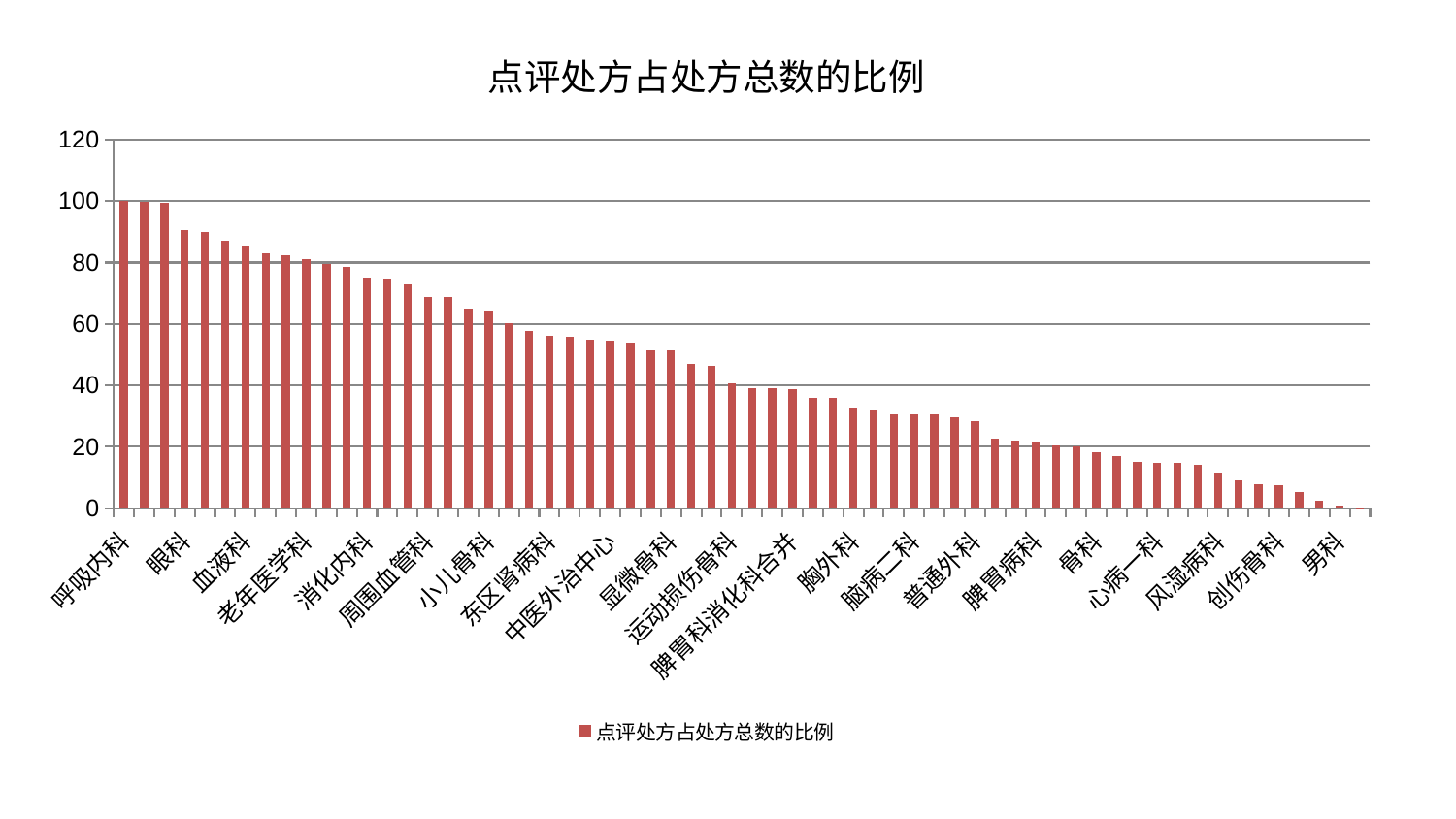

### Chart: 点评处方占处方总数的比例

| Category | 点评处方占处方总数的比例 |
|---|---|
| 呼吸内科 | 100.0 |
| 心血管内科 | 99.82531675456651 |
| 西区重症医学科 | 99.32914897516117 |
| 眼科 | 90.72218806328236 |
| 美容皮肤科 | 90.11072494151627 |
| 肿瘤内科 | 87.13190654917052 |
| 血液科 | 85.2809801351319 |
| 神经外科 | 83.15178565858763 |
| 东区重症医学科 | 82.26638287905666 |
| 老年医学科 | 81.2484868198005 |
| 神经内科 | 79.666332256862 |
| 产科 | 78.57577526593747 |
| 消化内科 | 75.20414178584298 |
| 耳鼻喉科 | 74.50441764623552 |
| 内分泌科 | 72.80808031598602 |
| 周围血管科 | 68.85670537874012 |
| 肛肠科 | 68.6852645332783 |
| 综合内科 | 65.03740582733558 |
| 小儿骨科 | 64.33874875656485 |
| 中医经典科 | 60.30590204854076 |
| 重症医学科 | 57.703247504617735 |
| 东区肾病科 | 56.09632833231369 |
| 泌尿外科 | 55.930849817859524 |
| 康复科 | 54.8508832162335 |
| 中医外治中心 | 54.47648069722305 |
| 儿科 | 53.96598846317868 |
| 脊柱骨科 | 51.497916636080625 |
| 显微骨科 | 51.31212076539687 |
| 关节骨科 | 47.00833792517553 |
| 心病四科 | 46.25560936992006 |
| 运动损伤骨科 | 40.64980463079149 |
| 治未病中心 | 39.177900025957136 |
| 小儿推拿科 | 38.983700107955976 |
| 脾胃科消化科合并 | 38.692372941671636 |
| 肝病科 | 36.0767949963796 |
| 乳腺甲状腺外科 | 35.86021553489059 |
| 胸外科 | 32.912149820485475 |
| 针灸科 | 31.837320295949212 |
| 身心医学科 | 30.602778826395927 |
| 脑病二科 | 30.495516970993112 |
| 妇科 | 30.439017233518463 |
| 心病三科 | 29.7354270995191 |
| 普通外科 | 28.268676473307647 |
| 脑病三科 | 22.80476209304592 |
| 微创骨科 | 22.155073108154443 |
| 脾胃病科 | 21.38982855285943 |
| 妇二科 | 20.435929271132988 |
| 推拿科 | 20.13611701123609 |
| 骨科 | 18.35544628007851 |
| 心病二科 | 17.00292591867368 |
| 脑病一科 | 15.189772180386715 |
| 心病一科 | 14.82118625472648 |
| 皮肤科 | 14.754843344000601 |
| 肾脏内科 | 14.134502899747377 |
| 风湿病科 | 11.544958071585405 |
| 肝胆外科 | 8.972258949432069 |
| 口腔科 | 7.729388467715464 |
| 创伤骨科 | 7.447342018901705 |
| 妇科妇二科合并 | 5.330991667710912 |
| 肾病科 | 2.4176508522590323 |
| 男科 | 0.7596274590055658 |
| 医院 | 0.012910292359941417 |
21